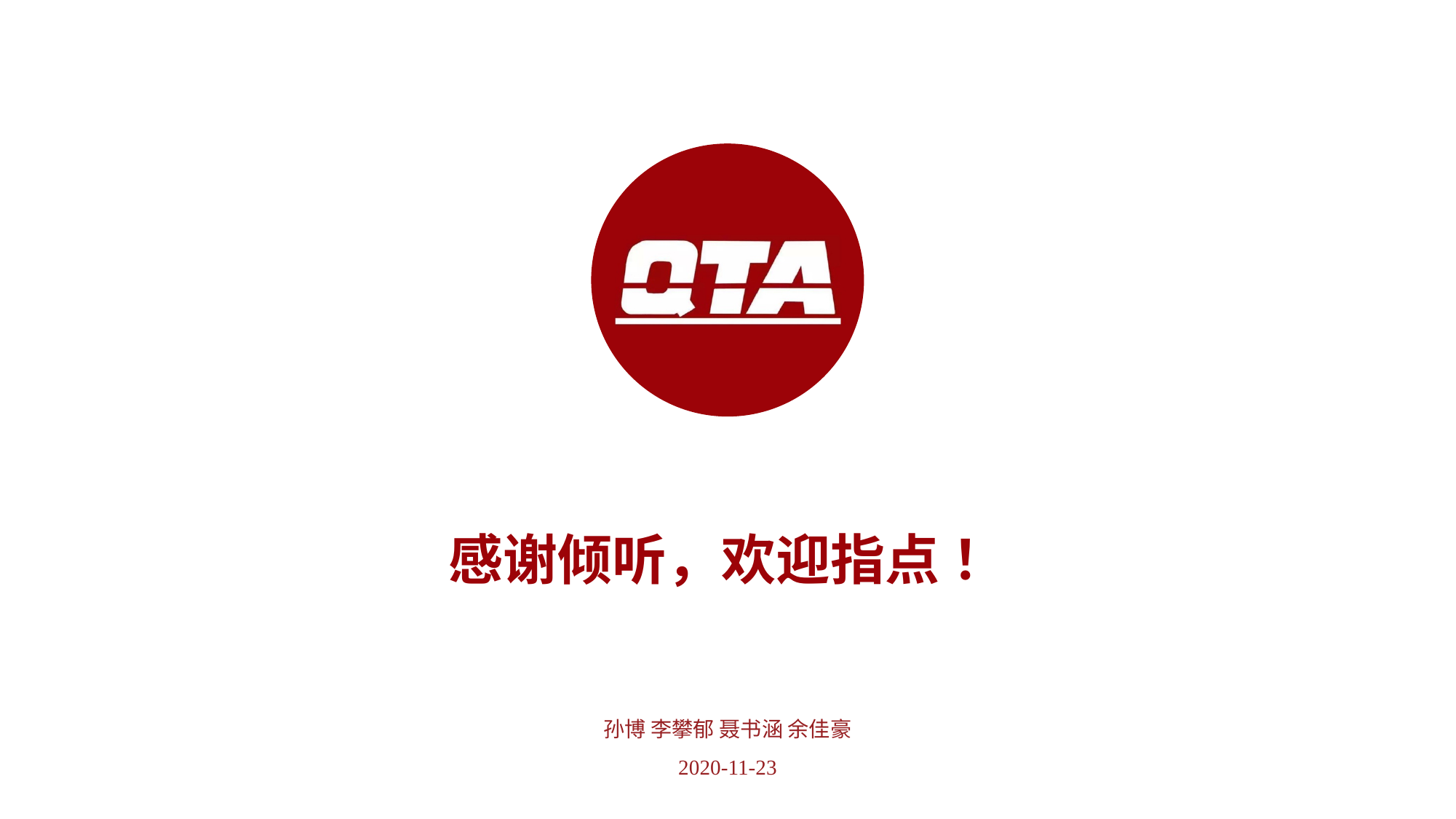

感谢倾听，欢迎指点 ！
孙博 李攀郁 聂书涵 余佳豪
2020-11-23